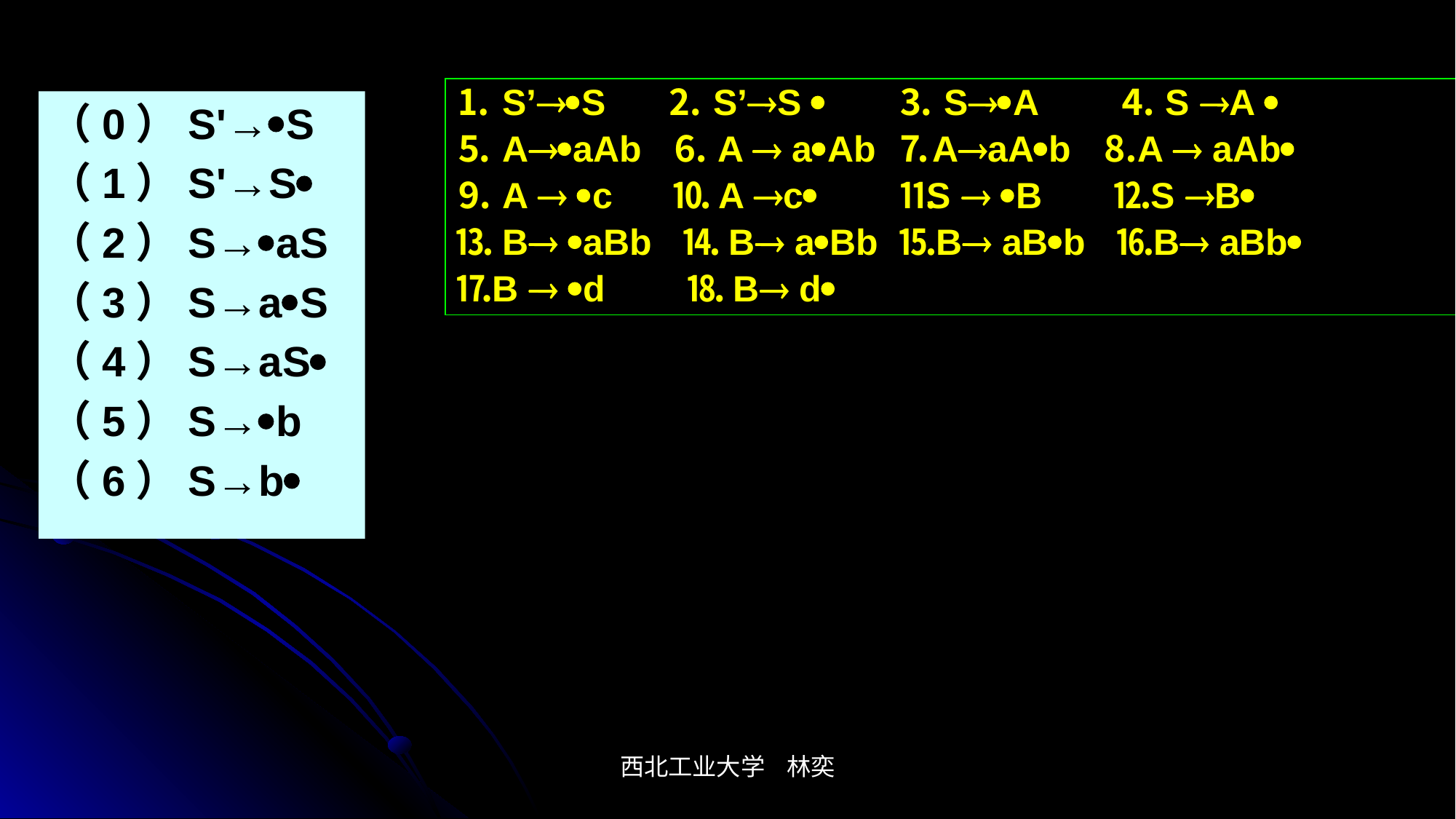

⒈ S’→•S      ⒉ S’→S •       ⒊ S→•A        ⒋ S →A •
⒌ A→•aAb   ⒍ A → a•Ab  ⒎ A→aA•b   ⒏ A → aAb•
⒐ A → •c      ⒑ A →c•        ⒒S → •B       ⒓ S →B•
⒔ B→ •aBb   ⒕ B→ a•Bb  ⒖ B→ aB•b   ⒗ B→ aBb•
⒘B → •d        ⒙ B→ d•
（0）S'→•S
（1）S'→S•
（2）S→•aS
（3）S→a•S
（4）S→aS•
（5）S→•b
（6）S→b•

西北工业大学    林奕
35